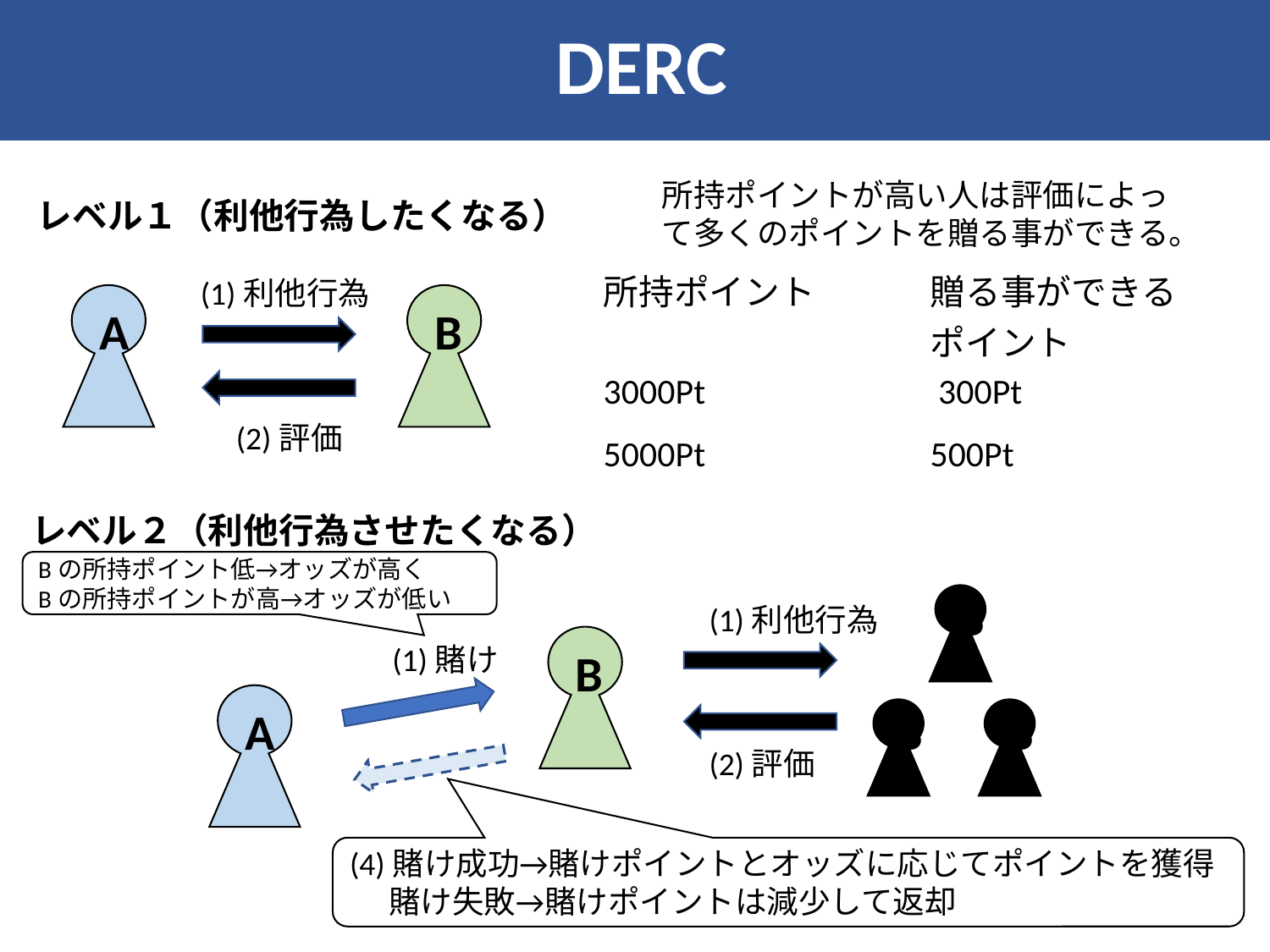

DERC
所持ポイントが高い人は評価によって多くのポイントを贈る事ができる。
レベル１（利他行為したくなる）
| 所持ポイント | 贈る事ができる ポイント |
| --- | --- |
| 3000Pt | 300Pt |
| 5000Pt | 500Pt |
(1)利他行為

A

B

(2)評価
レベル２（利他行為させたくなる）
Bの所持ポイント低→オッズが高く
Bの所持ポイントが高→オッズが低い

B
(1)利他行為

B
(1)賭け

A

B

B

(2)評価

(4)賭け成功→賭けポイントとオッズに応じてポイントを獲得
　 賭け失敗→賭けポイントは減少して返却